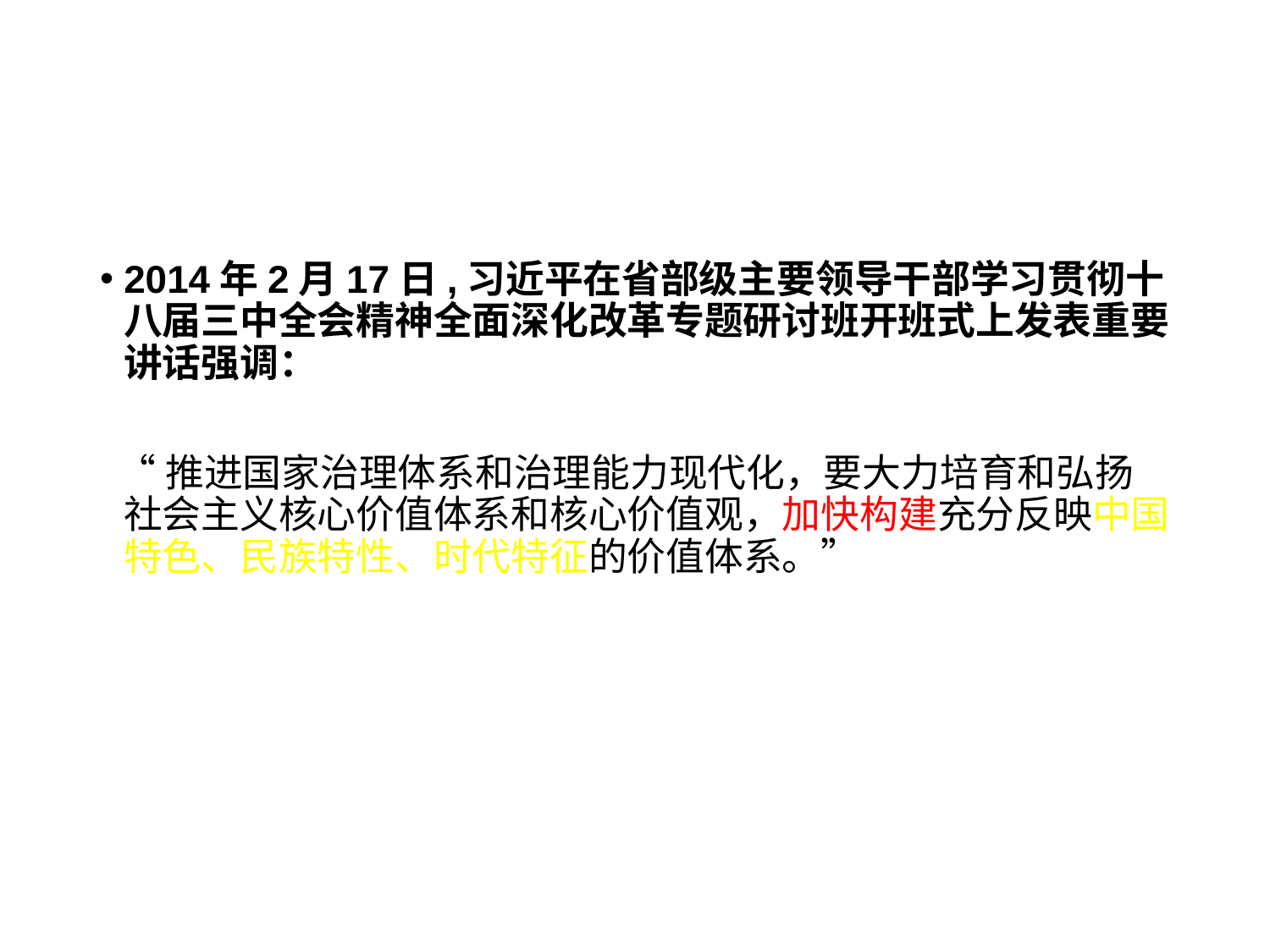

#
2014年2月17日,习近平在省部级主要领导干部学习贯彻十八届三中全会精神全面深化改革专题研讨班开班式上发表重要讲话强调：

  “推进国家治理体系和治理能力现代化，要大力培育和弘扬社会主义核心价值体系和核心价值观，加快构建充分反映中国特色、民族特性、时代特征的价值体系。”